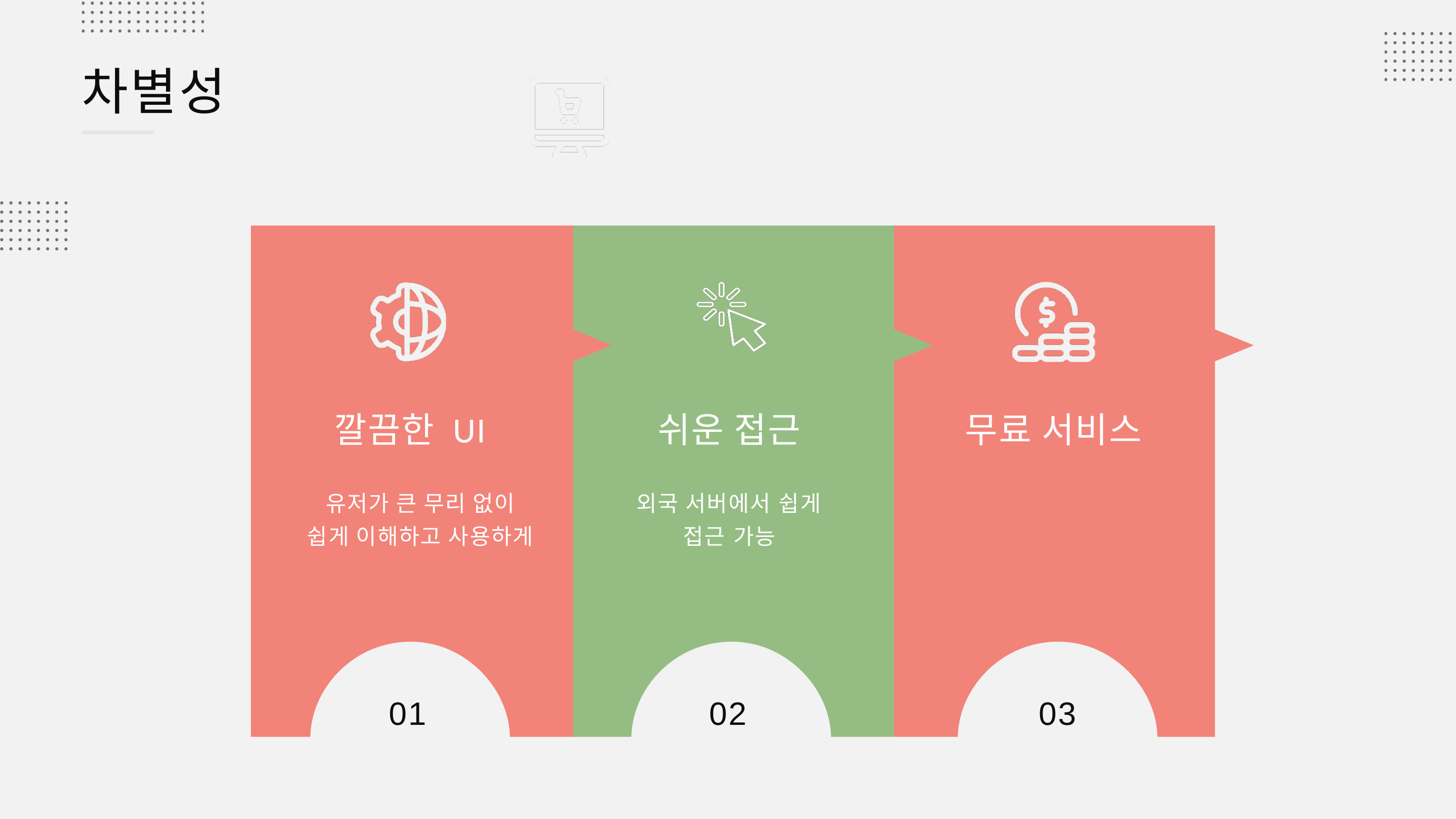

차별성

깔끔한 UI
쉬운 접근
무료 서비스
유저가 큰 무리 없이
쉽게 이해하고 사용하게
외국 서버에서 쉽게 접근 가능

01
02
03